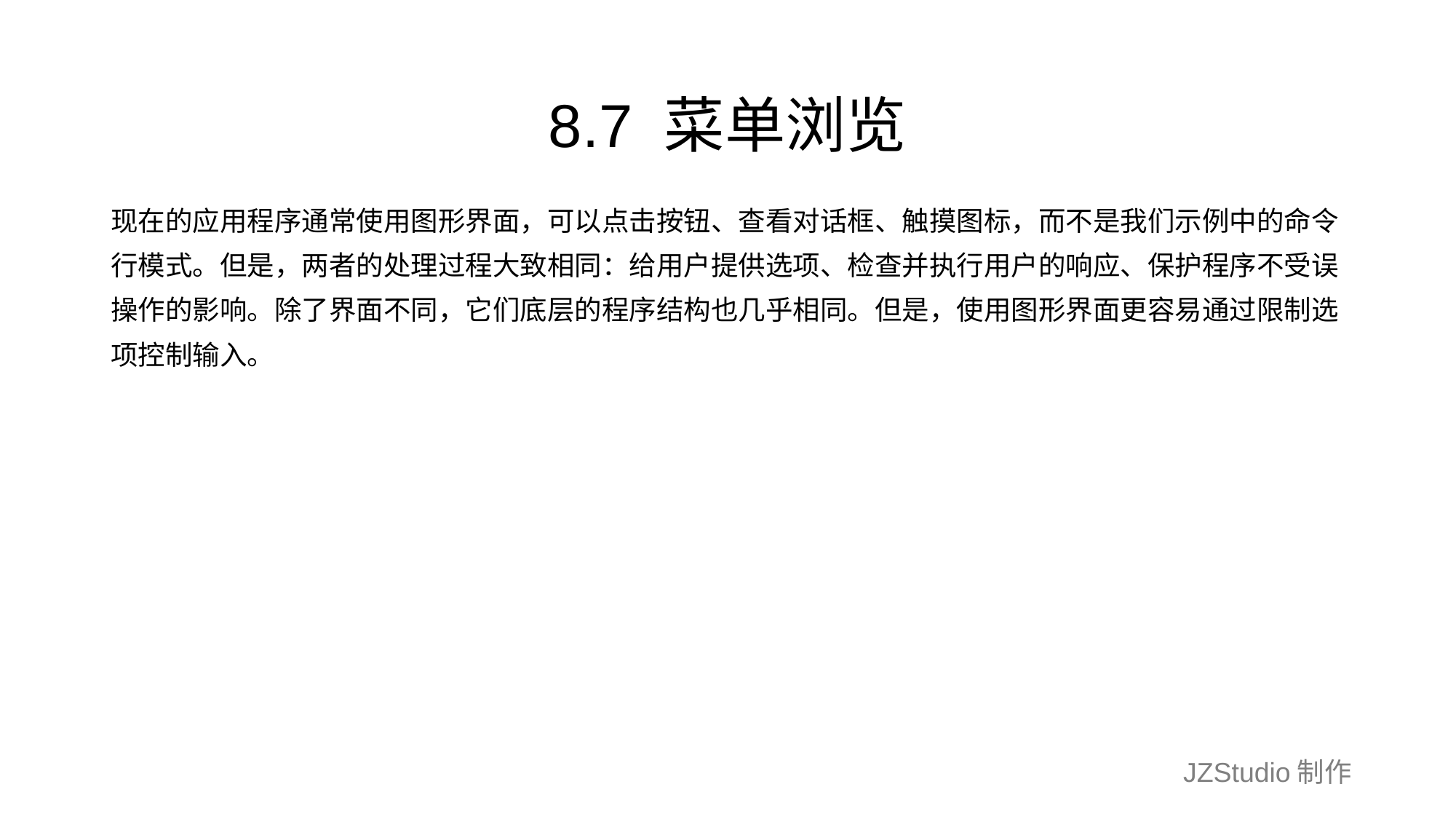

# 8.7 菜单浏览
现在的应用程序通常使用图形界面，可以点击按钮、查看对话框、触摸图标，而不是我们示例中的命令
行模式。但是，两者的处理过程大致相同：给用户提供选项、检查并执行用户的响应、保护程序不受误
操作的影响。除了界面不同，它们底层的程序结构也几乎相同。但是，使用图形界面更容易通过限制选
项控制输入。